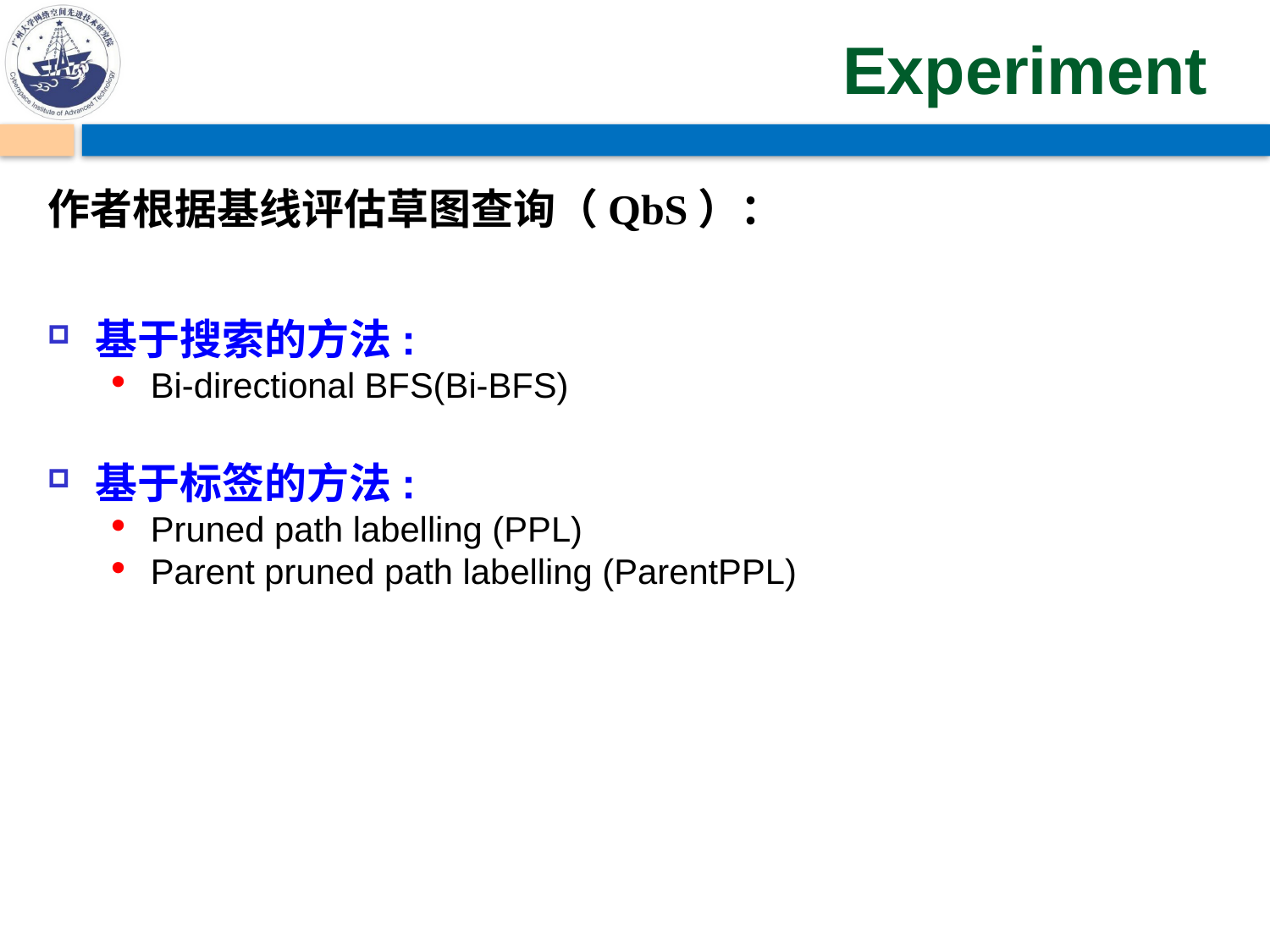

# Experiment
作者根据基线评估草图查询（QbS）：
基于搜索的方法:
Bi-directional BFS(Bi-BFS)

基于标签的方法:
Pruned path labelling (PPL)
Parent pruned path labelling (ParentPPL)
29